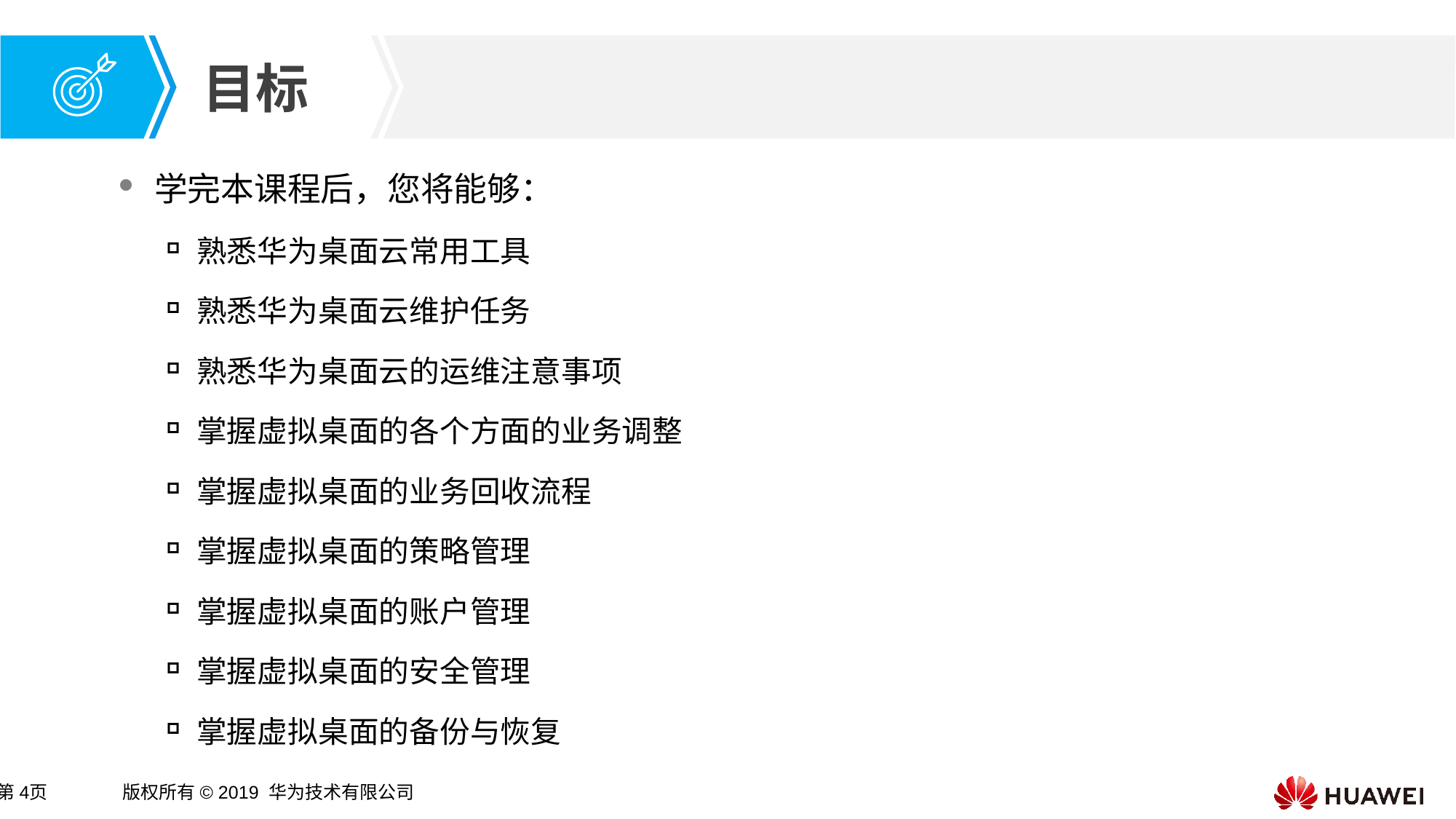

学完本课程后，您将能够：
熟悉华为桌面云常用工具
熟悉华为桌面云维护任务
熟悉华为桌面云的运维注意事项
掌握虚拟桌面的各个方面的业务调整
掌握虚拟桌面的业务回收流程
掌握虚拟桌面的策略管理
掌握虚拟桌面的账户管理
掌握虚拟桌面的安全管理
掌握虚拟桌面的备份与恢复